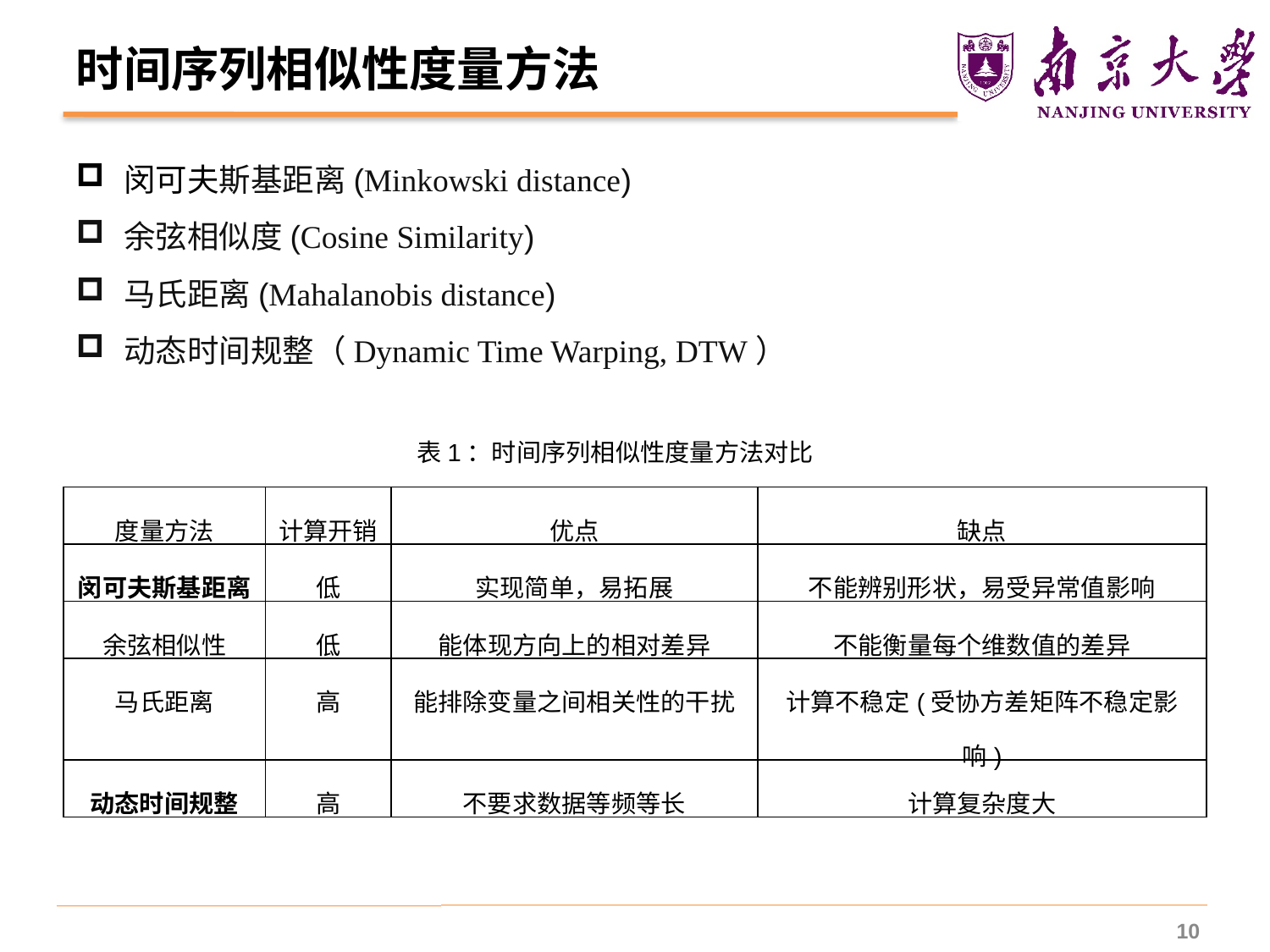

# 时间序列相似性度量方法
闵可夫斯基距离(Minkowski distance)
余弦相似度(Cosine Similarity)
马氏距离(Mahalanobis distance)
动态时间规整（Dynamic Time Warping, DTW）
表1：时间序列相似性度量方法对比
| 度量方法 | 计算开销 | 优点 | 缺点 |
| --- | --- | --- | --- |
| 闵可夫斯基距离 | 低 | 实现简单，易拓展 | 不能辨别形状，易受异常值影响 |
| 余弦相似性 | 低 | 能体现方向上的相对差异 | 不能衡量每个维数值的差异 |
| 马氏距离 | 高 | 能排除变量之间相关性的干扰 | 计算不稳定(受协方差矩阵不稳定影响) |
| 动态时间规整 | 高 | 不要求数据等频等长 | 计算复杂度大 |
10